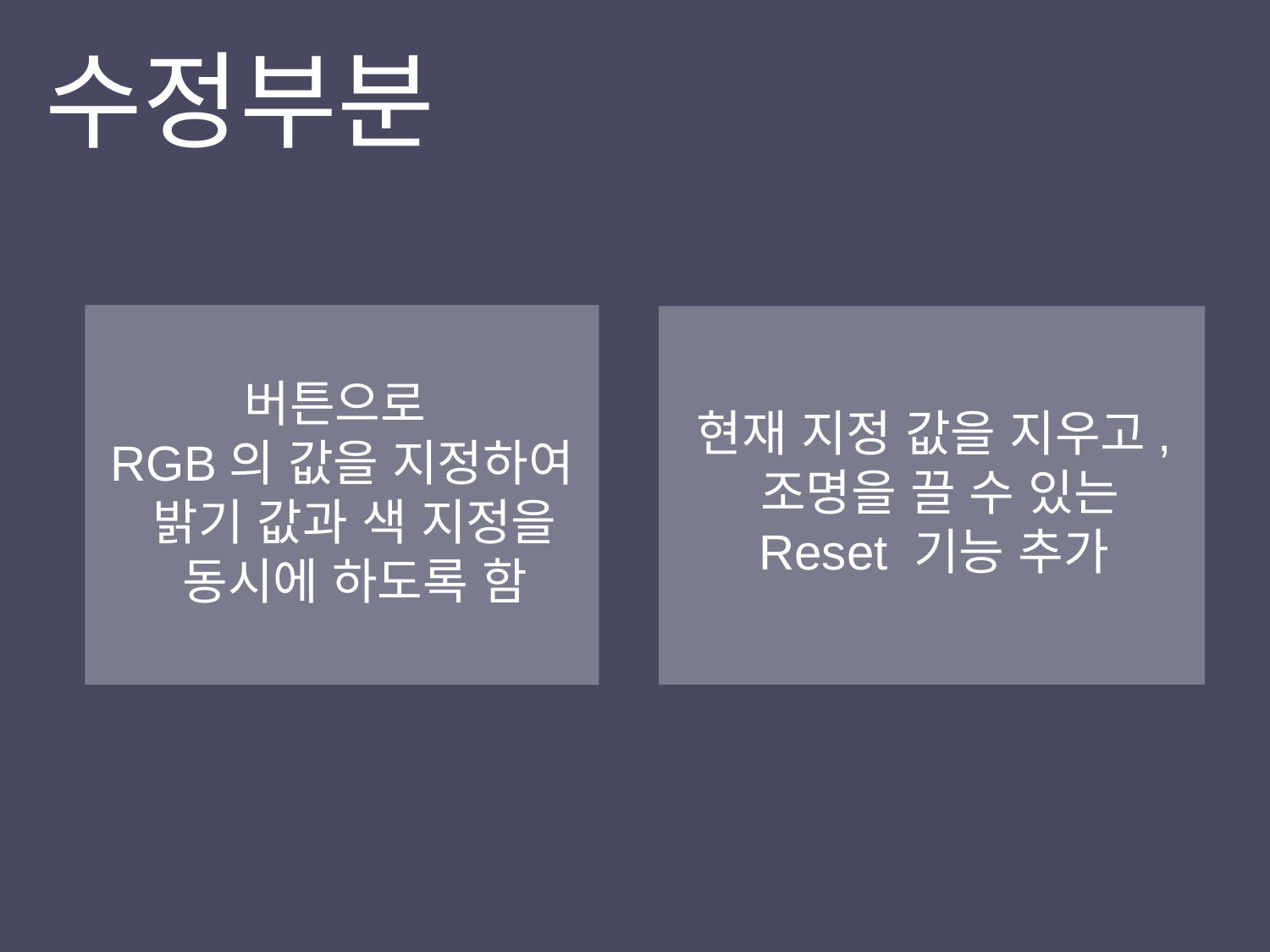

수정부분

버튼으로
RGB의 값을 지정하여
 밝기 값과 색 지정을
 동시에 하도록 함

현재 지정 값을 지우고,
 조명을 끌 수 있는  Reset 기능 추가